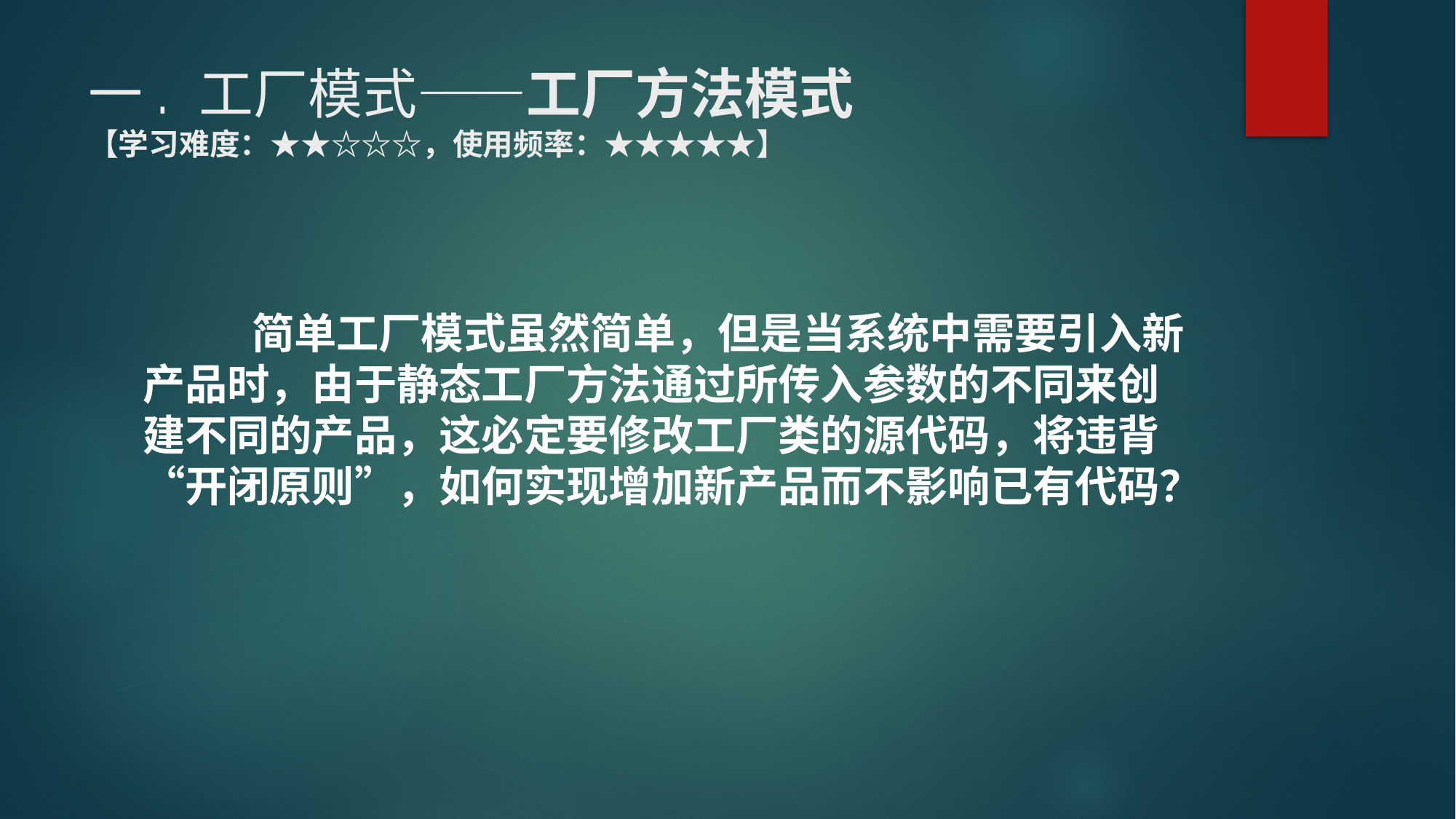

# 一. 工厂模式——工厂方法模式 【学习难度：★★☆☆☆，使用频率：★★★★★】
	简单工厂模式虽然简单，但是当系统中需要引入新产品时，由于静态工厂方法通过所传入参数的不同来创建不同的产品，这必定要修改工厂类的源代码，将违背“开闭原则”，如何实现增加新产品而不影响已有代码？